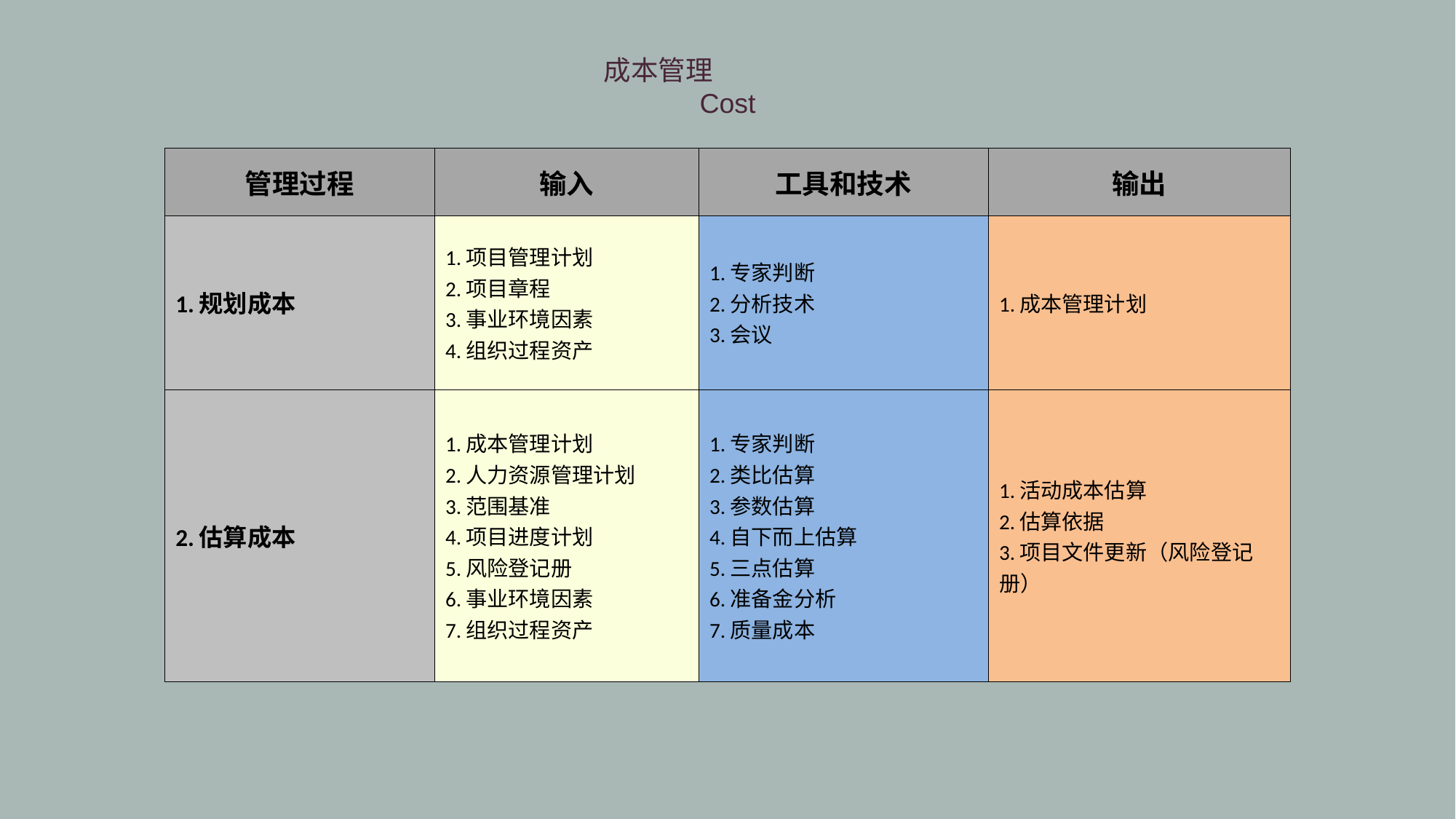

成本管理
Cost
| 管理过程 | 输入 | 工具和技术 | 输出 |
| --- | --- | --- | --- |
| 1.规划成本 | 1.项目管理计划 2.项目章程 3.事业环境因素 4.组织过程资产 | 1.专家判断 2.分析技术 3.会议 | 1.成本管理计划 |
| 2.估算成本 | 1.成本管理计划 2.人力资源管理计划 3.范围基准 4.项目进度计划 5.风险登记册 6.事业环境因素 7.组织过程资产 | 1.专家判断 2.类比估算 3.参数估算 4.自下而上估算 5.三点估算 6.准备金分析 7.质量成本 | 1.活动成本估算 2.估算依据 3.项目文件更新（风险登记册） |